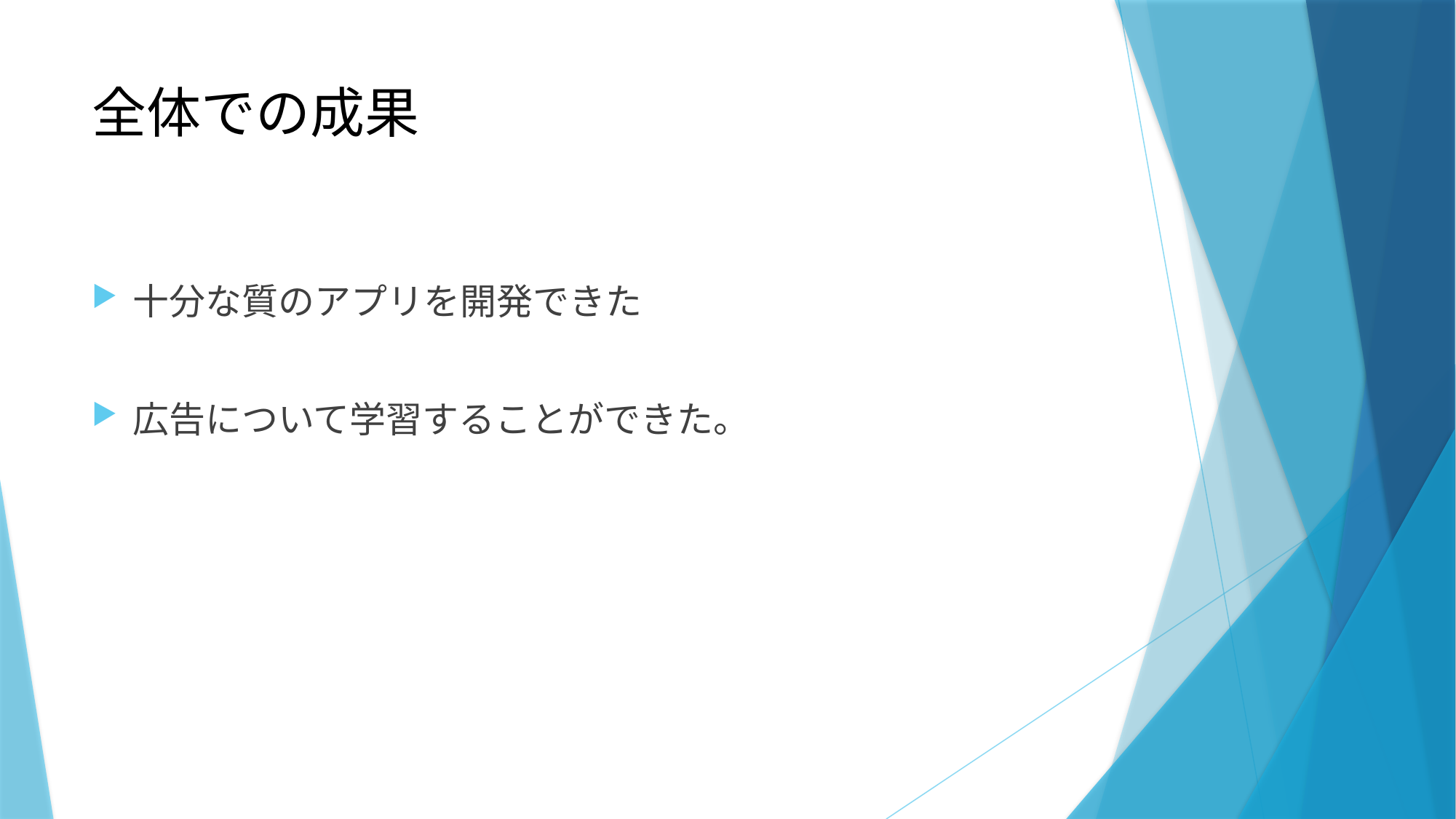

# 全体での成果
十分な質のアプリを開発できた

広告について学習することができた。